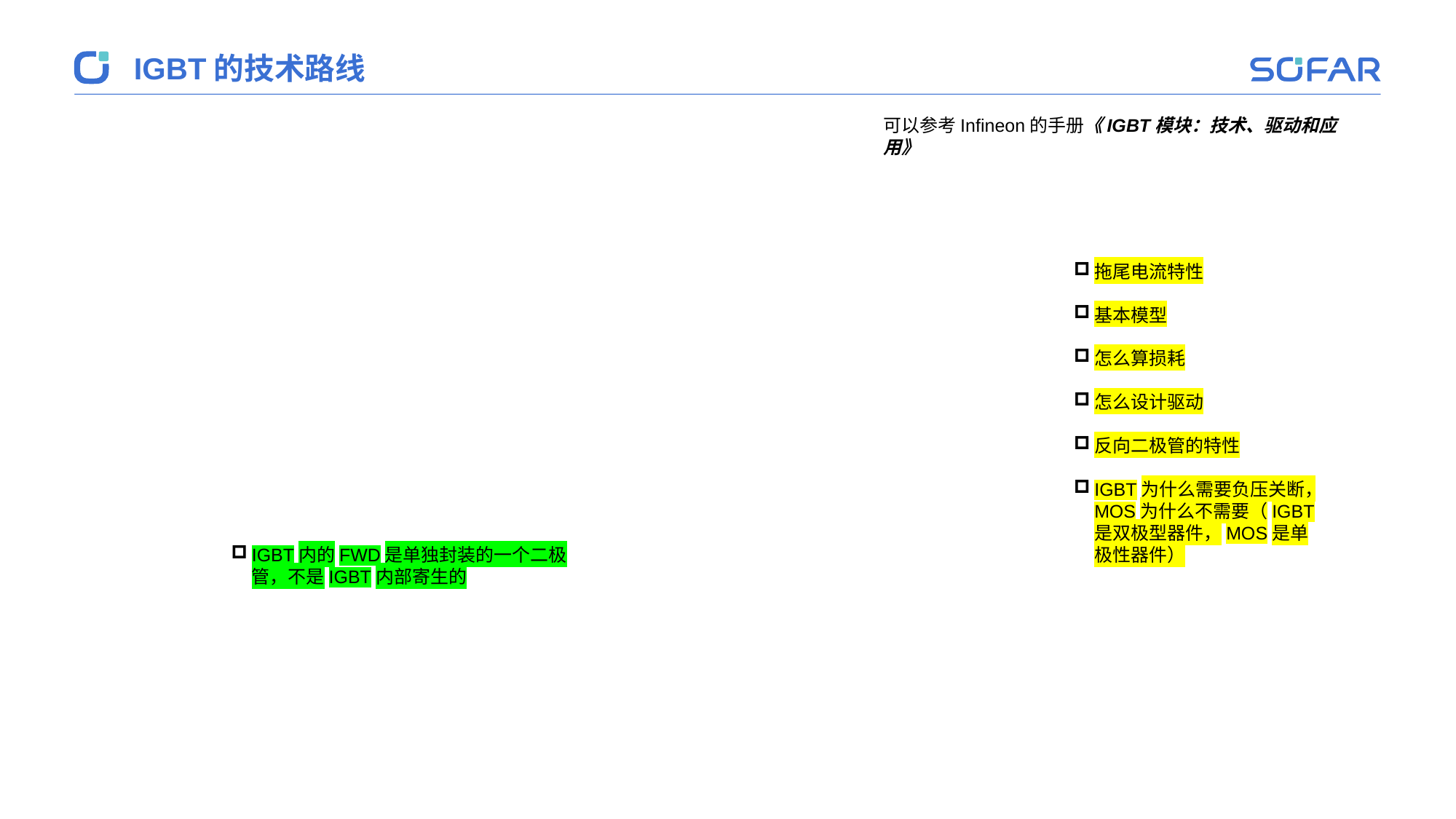

IGBT的技术路线
可以参考Infineon的手册《IGBT模块：技术、驱动和应用》
拖尾电流特性

基本模型

怎么算损耗

怎么设计驱动

反向二极管的特性

IGBT为什么需要负压关断，MOS为什么不需要（IGBT是双极型器件，MOS是单极性器件）
IGBT内的FWD是单独封装的一个二极管，不是IGBT内部寄生的